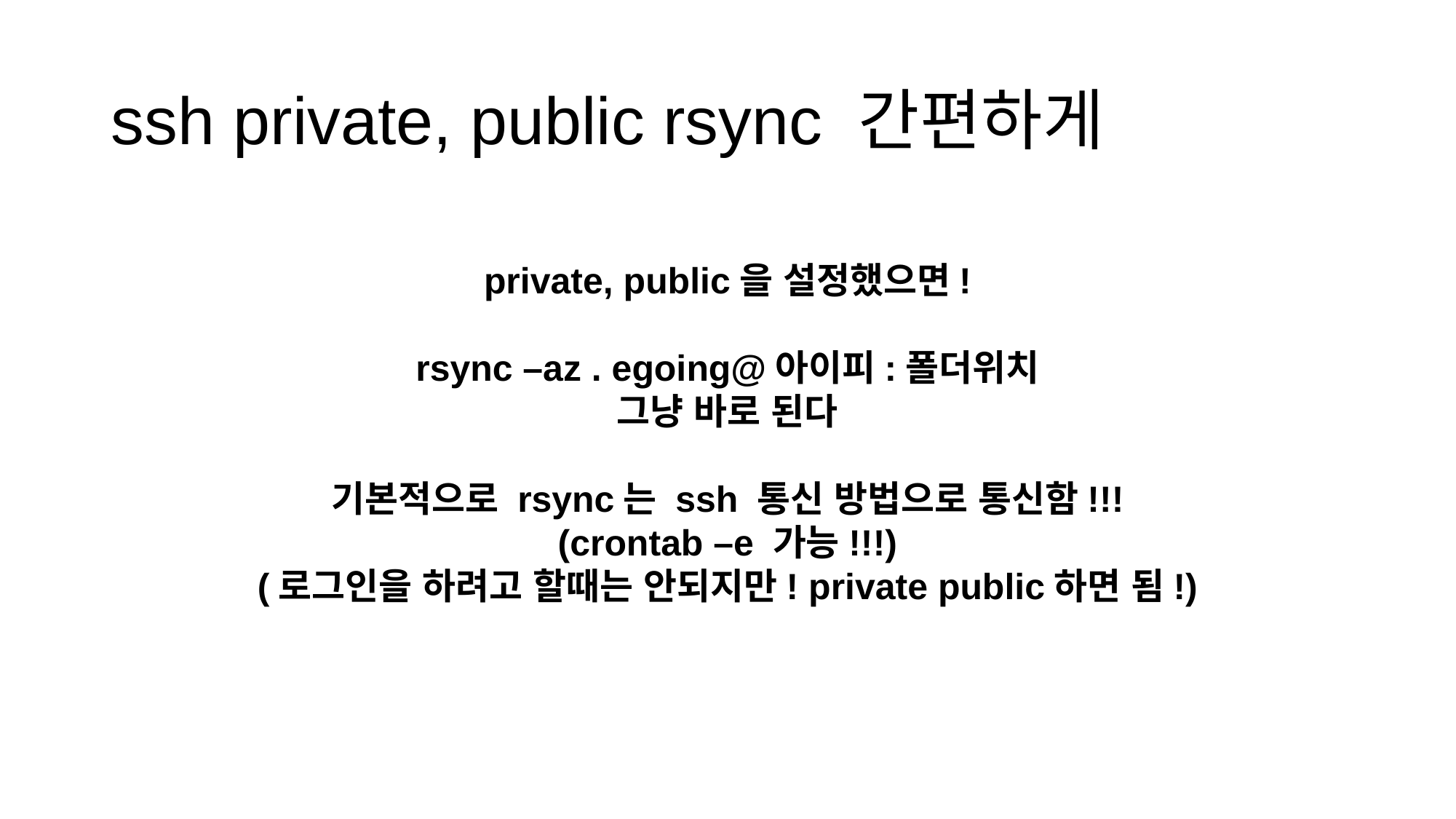

# ssh private, public rsync 간편하게
private, public을 설정했으면!

rsync –az . egoing@아이피:폴더위치
그냥 바로 된다

기본적으로 rsync는 ssh 통신 방법으로 통신함!!!
(crontab –e 가능!!!)
(로그인을 하려고 할때는 안되지만! private public하면 됨!)